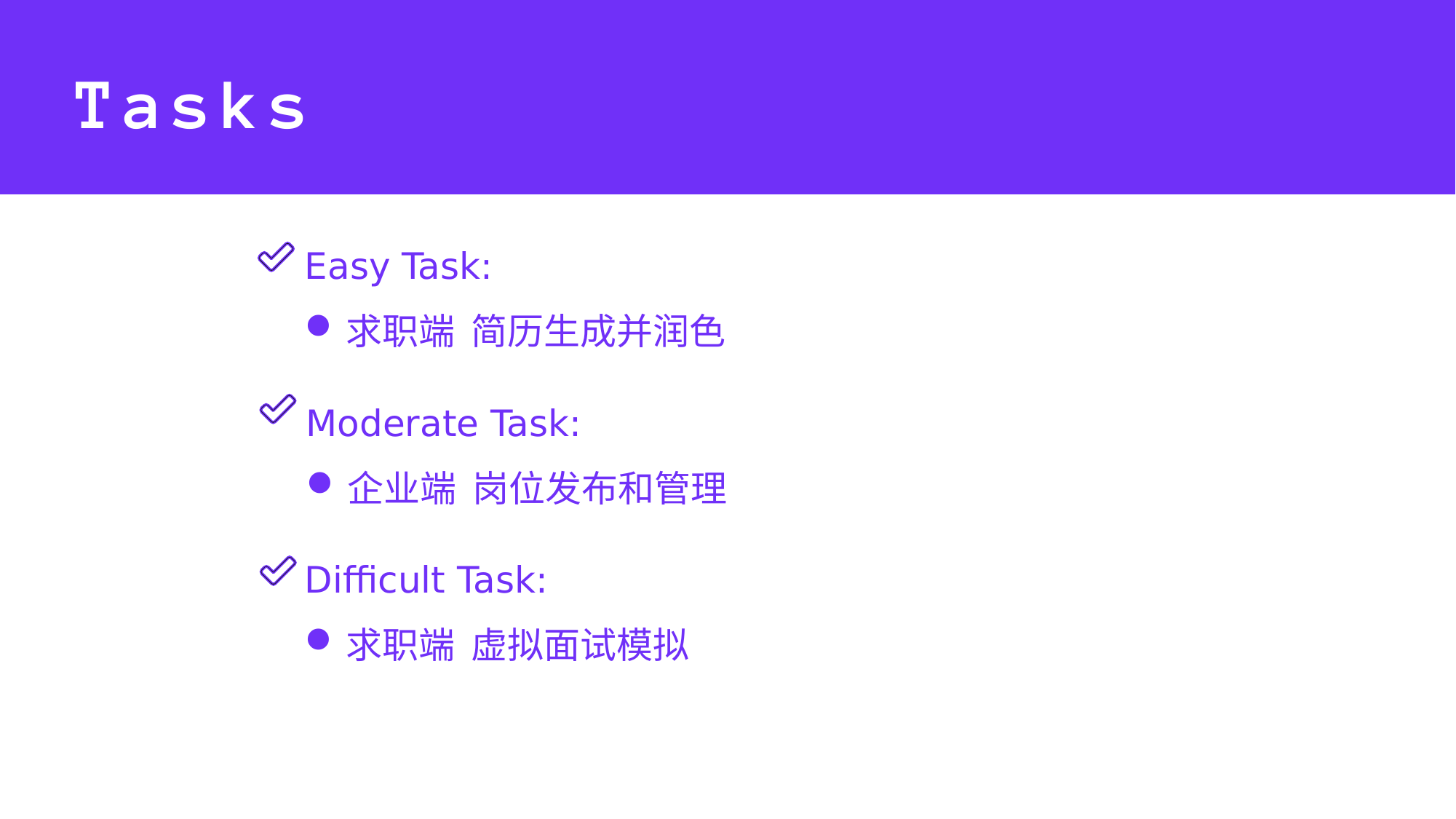

Tasks
Easy Task:
求职端  简历生成并润色

Moderate Task:
企业端  岗位发布和管理

Difficult Task:
求职端  虚拟面试模拟